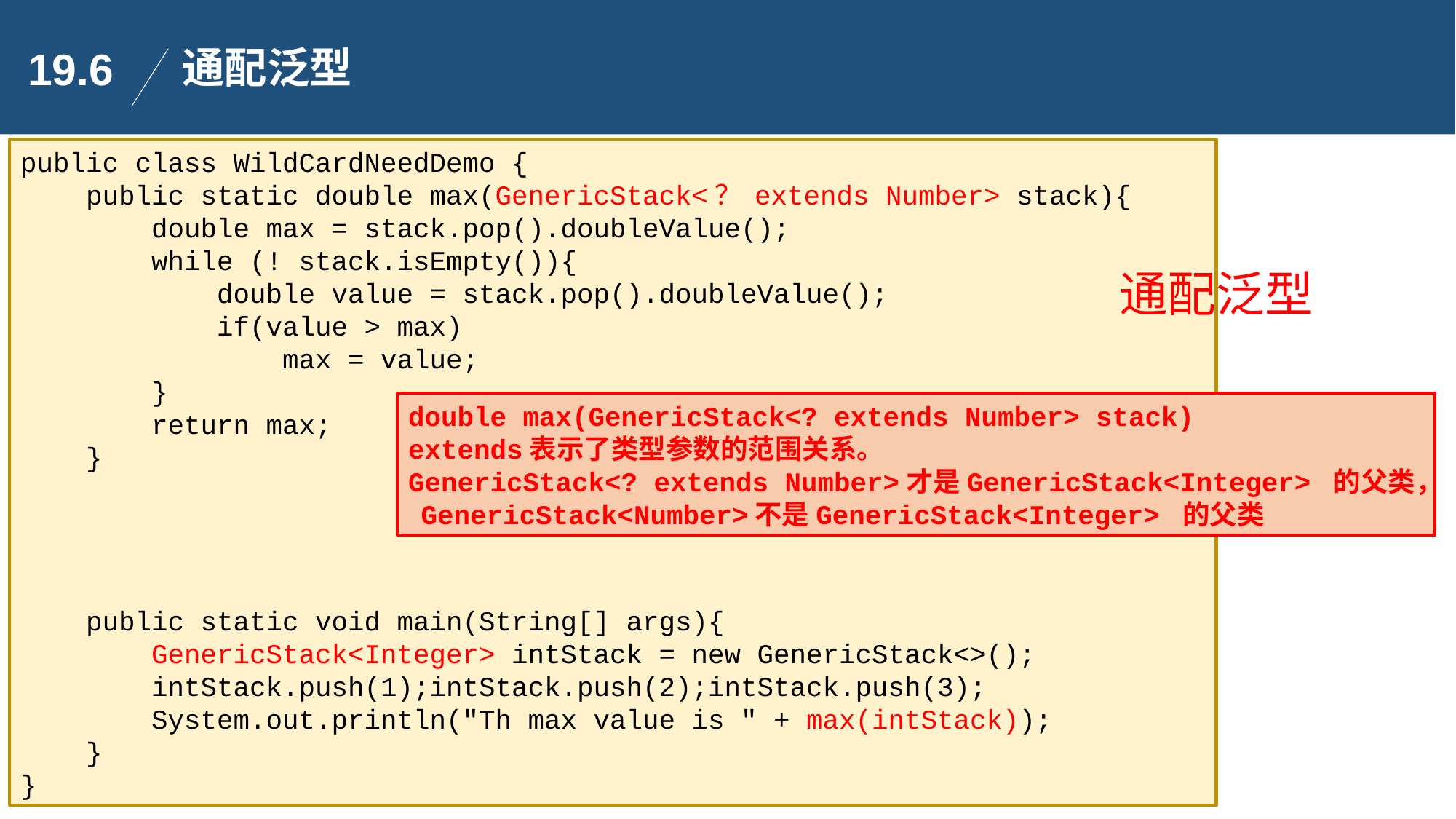

通配泛型
19.6
public class WildCardNeedDemo {
    public static double max(GenericStack<？ extends Number> stack){
        double max = stack.pop().doubleValue();
        while (! stack.isEmpty()){
            double value = stack.pop().doubleValue();
            if(value > max)
                max = value;
        }
        return max;
    }

    public static void main(String[] args){
        GenericStack<Integer> intStack = new GenericStack<>();
        intStack.push(1);intStack.push(2);intStack.push(3);
        System.out.println("Th max value is " + max(intStack));
    }
}
通配泛型
double max(GenericStack<? extends Number> stack)
extends表示了类型参数的范围关系。
GenericStack<? extends Number>才是GenericStack<Integer> 的父类， GenericStack<Number>不是GenericStack<Integer> 的父类